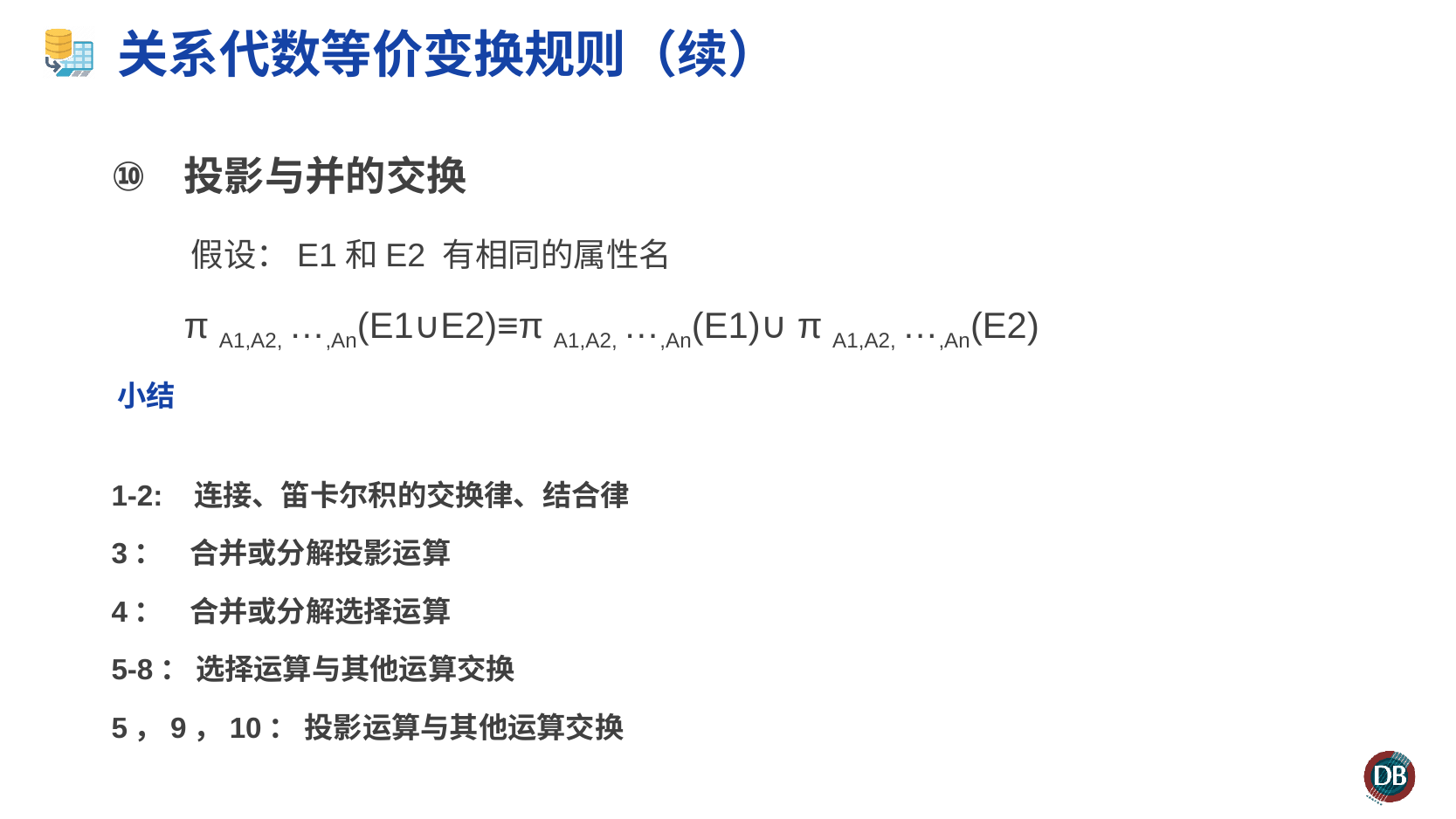

# 关系代数等价变换规则（续）
投影与并的交换
	   假设：E1和E2 有相同的属性名
 	   π A1,A2, …,An(E1∪E2)≡π A1,A2, …,An(E1)∪ π A1,A2, …,An(E2)
小结
1-2:   连接、笛卡尔积的交换律、结合律
3：    合并或分解投影运算
4：    合并或分解选择运算
5-8： 选择运算与其他运算交换
5，9，10： 投影运算与其他运算交换